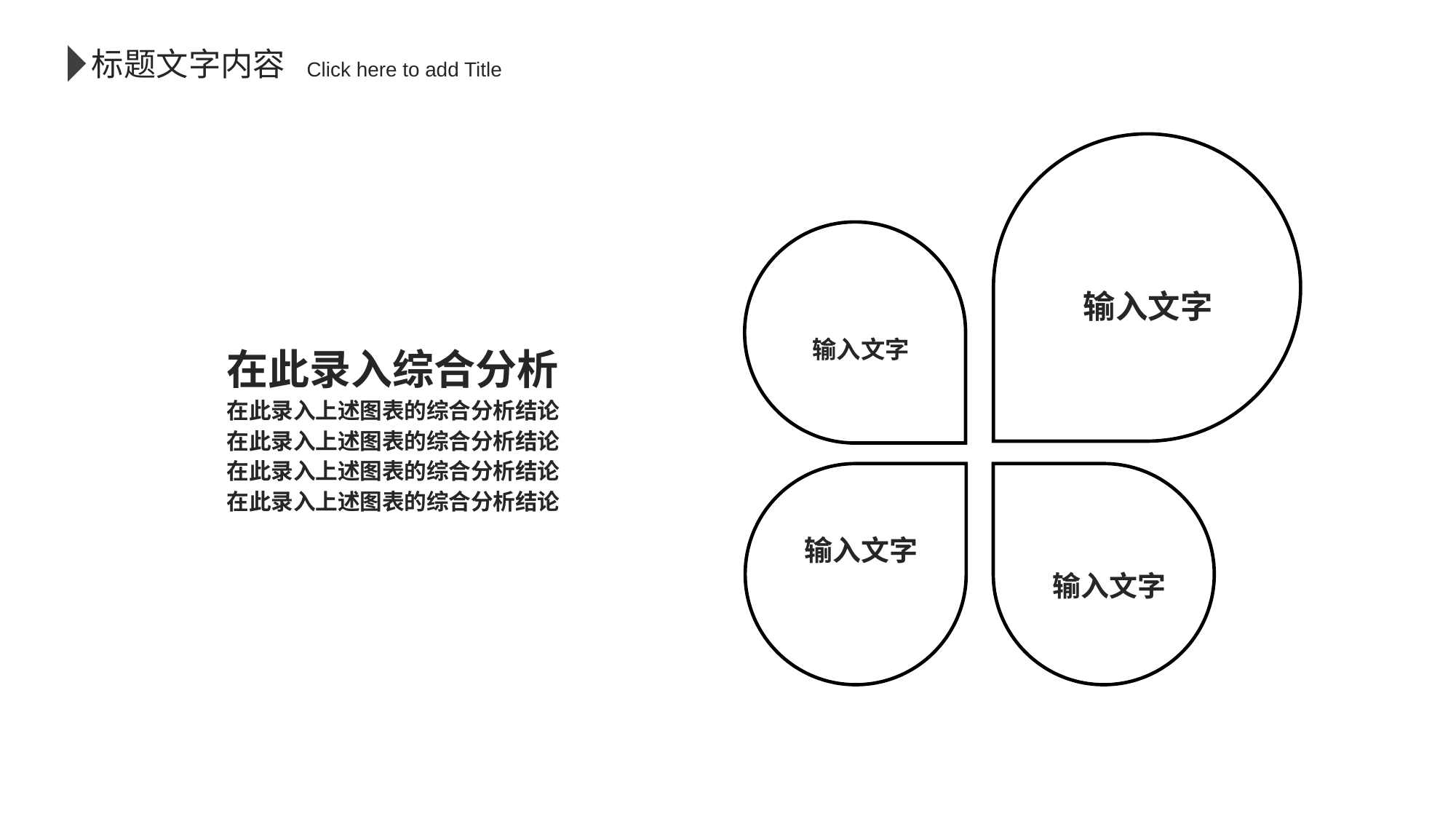

标题文字内容
  Click here to add Title

输入文字
输入文字
输入文字
输入文字
在此录入综合分析
在此录入上述图表的综合分析结论
在此录入上述图表的综合分析结论
在此录入上述图表的综合分析结论
在此录入上述图表的综合分析结论